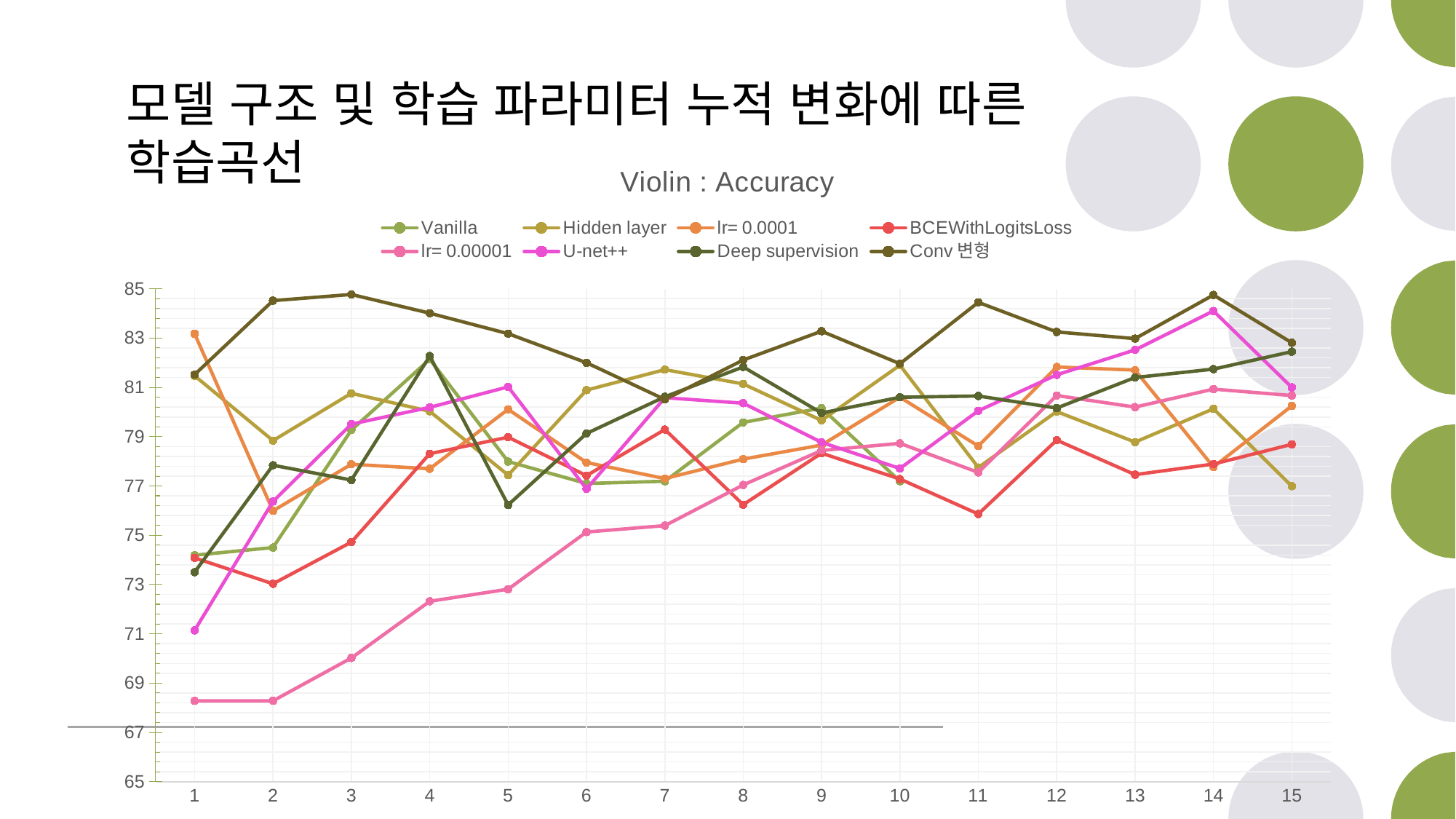

모델 구조 및 학습 파라미터 누적 변화에 따른 학습곡선

### Chart: Violin : Accuracy

| Category | Vanilla | Hidden layer | lr= 0.0001 | BCEWithLogitsLoss | lr= 0.00001 | U-net++ | Deep supervision | Conv변형 |
|---|---|---|---|---|---|---|---|---|
| 1 | 74.19 | 81.47 | 83.176 | 74.08 | 68.28 | 71.14 | 73.5 | 81.52 |
| 2 | 74.5 | 78.84 | 75.99 | 73.03 | 68.28 | 76.37 | 77.84 | 84.52 |
| 3 | 79.27 | 80.76 | 77.88 | 74.72 | 70.02 | 79.51 | 77.24 | 84.77 |
| 4 | 82.14 | 80.03 | 77.7 | 78.31 | 72.32 | 80.19 | 82.27 | 84.01 |
| 5 | 77.99 | 77.44 | 80.11 | 78.98 | 72.81 | 81.02 | 76.23 | 83.18 |
| 6 | 77.1 | 80.89 | 77.95 | 77.42 | 75.13 | 76.88 | 79.13 | 82.0 |
| 7 | 77.19 | 81.72 | 77.3 | 79.29 | 75.39 | 80.58 | 80.62 | 80.51 |
| 8 | 79.58 | 81.14 | 78.09 | 76.24 | 77.04 | 80.36 | 81.83 | 82.11 |
| 9 | 80.16 | 79.66 | 78.66 | 78.33 | 78.44 | 78.77 | 79.96 | 83.28 |
| 10 | 77.19 | 81.9 | 80.6 | 77.28 | 78.73 | 77.71 | 80.6 | 81.96 |
| 11 | None | 77.75 | 78.62 | 75.86 | 77.55 | 80.05 | 80.65 | 84.45 |
| 12 | None | 80.02 | 81.83 | 78.86 | 80.67 | 81.51 | 80.16 | 83.25 |
| 13 | None | 78.78 | 81.7 | 77.46 | 80.2 | 82.52 | 81.4 | 82.98 |
| 14 | None | 80.13 | 77.77 | 77.89 | 80.93 | 84.1 | 81.74 | 84.75 |
| 15 | None | 76.99 | 80.25 | 78.69 | 80.67 | 81.0 | 82.45 | 82.81 |